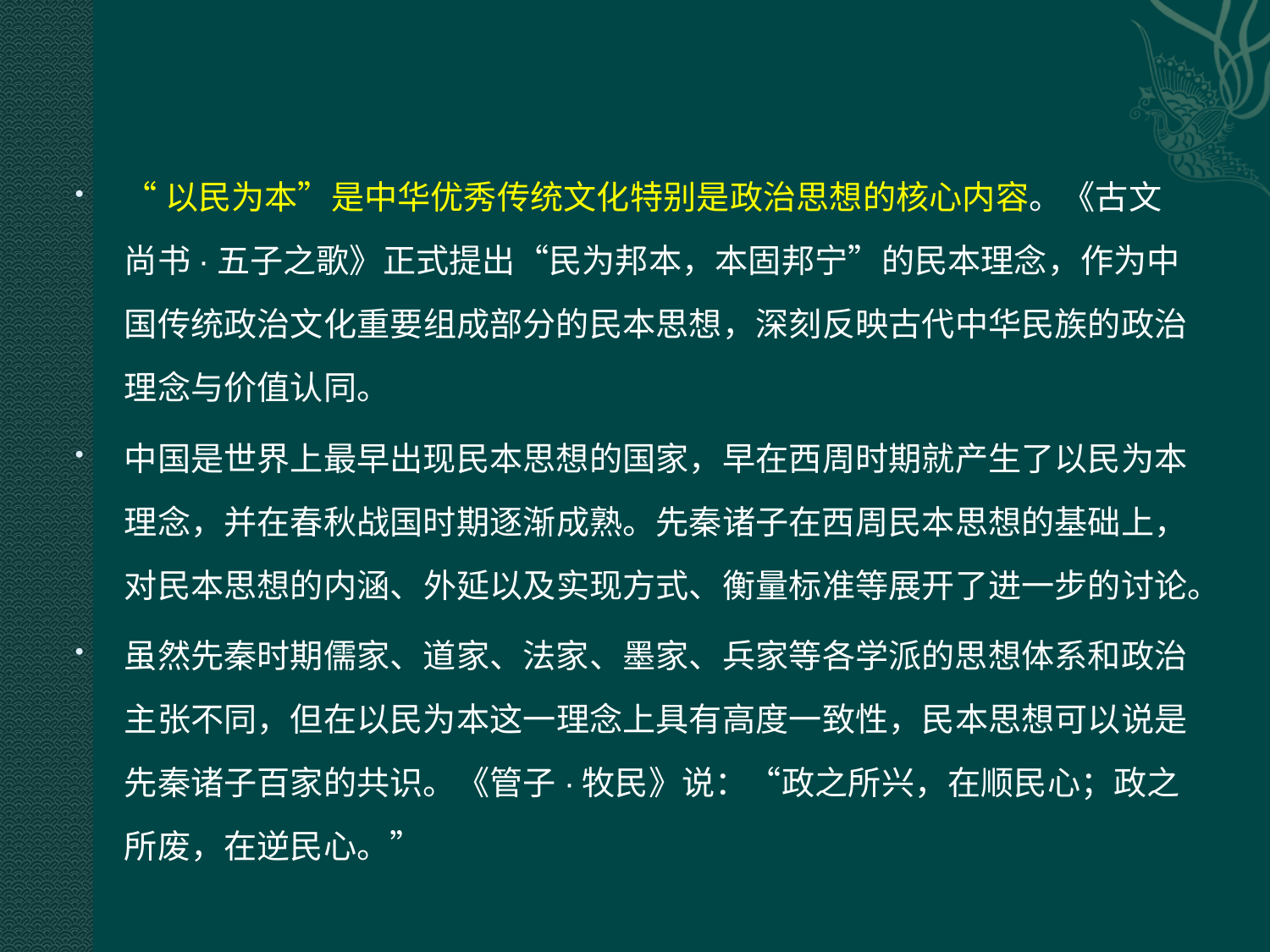

“以民为本”是中华优秀传统文化特别是政治思想的核心内容。《古文尚书·五子之歌》正式提出“民为邦本，本固邦宁”的民本理念，作为中国传统政治文化重要组成部分的民本思想，深刻反映古代中华民族的政治理念与价值认同。
中国是世界上最早出现民本思想的国家，早在西周时期就产生了以民为本理念，并在春秋战国时期逐渐成熟。先秦诸子在西周民本思想的基础上，对民本思想的内涵、外延以及实现方式、衡量标准等展开了进一步的讨论。
虽然先秦时期儒家、道家、法家、墨家、兵家等各学派的思想体系和政治主张不同，但在以民为本这一理念上具有高度一致性，民本思想可以说是先秦诸子百家的共识。《管子·牧民》说：“政之所兴，在顺民心；政之所废，在逆民心。”